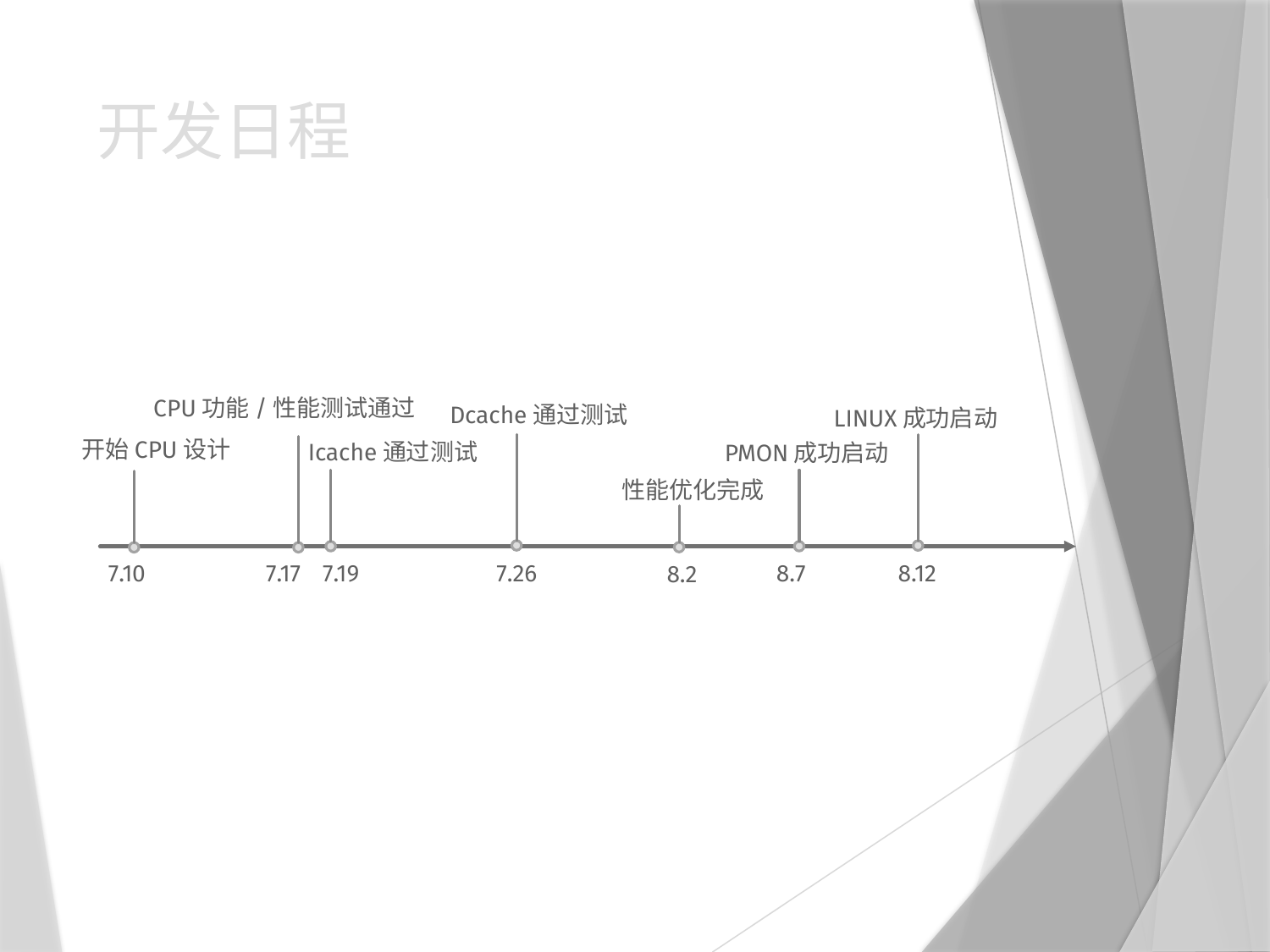

# 开发日程
CPU功能/性能测试通过
Dcache通过测试
LINUX成功启动
开始CPU设计
Icache通过测试
PMON成功启动

性能优化完成

8.12
7.10
7.17
7.19
8.7
7.26
8.2